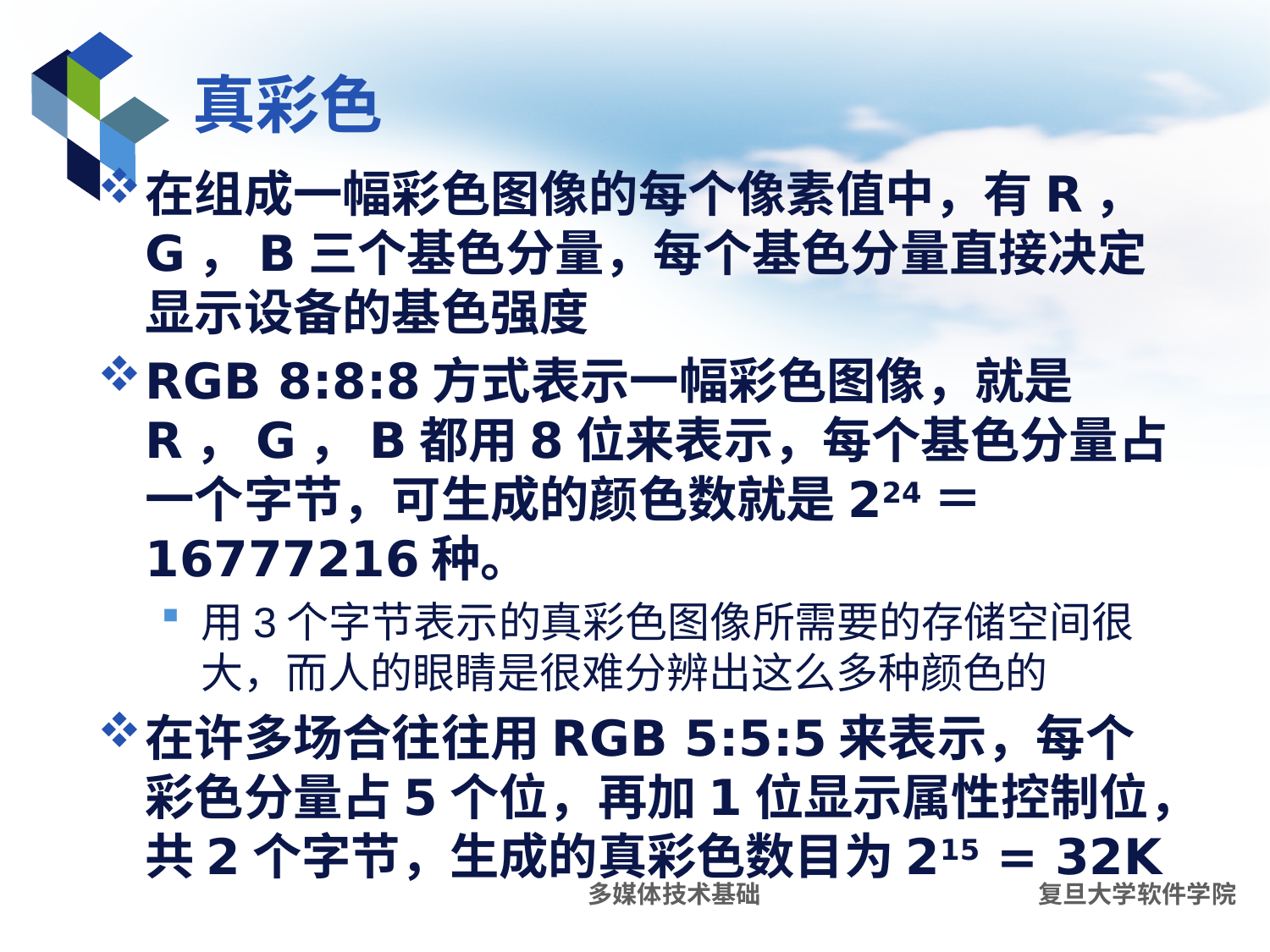

# 真彩色
在组成一幅彩色图像的每个像素值中，有R，G，B三个基色分量，每个基色分量直接决定显示设备的基色强度
RGB 8:8:8方式表示一幅彩色图像，就是R，G，B都用8位来表示，每个基色分量占一个字节，可生成的颜色数就是224＝16777216种。
用3个字节表示的真彩色图像所需要的存储空间很大，而人的眼睛是很难分辨出这么多种颜色的
在许多场合往往用RGB 5:5:5来表示，每个彩色分量占5个位，再加1位显示属性控制位，共2个字节，生成的真彩色数目为215 = 32K
多媒体技术基础